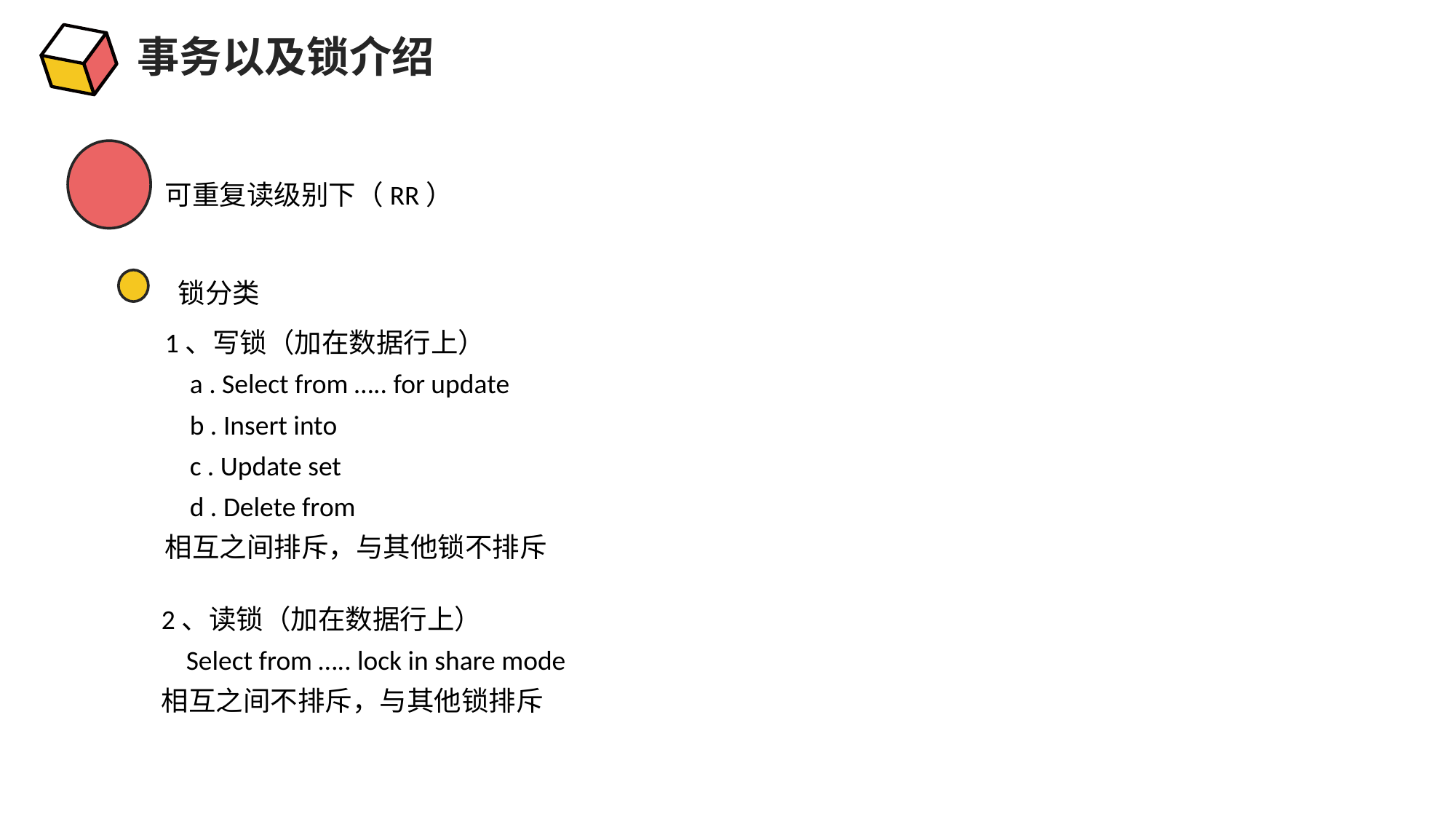

事务以及锁介绍

可重复读级别下（RR）
锁分类

1、写锁（加在数据行上）
    a . Select from ….. for update
    b . Insert into
    c . Update set
    d . Delete from
相互之间排斥，与其他锁不排斥
2、读锁（加在数据行上）
    Select from ….. lock in share mode
相互之间不排斥，与其他锁排斥